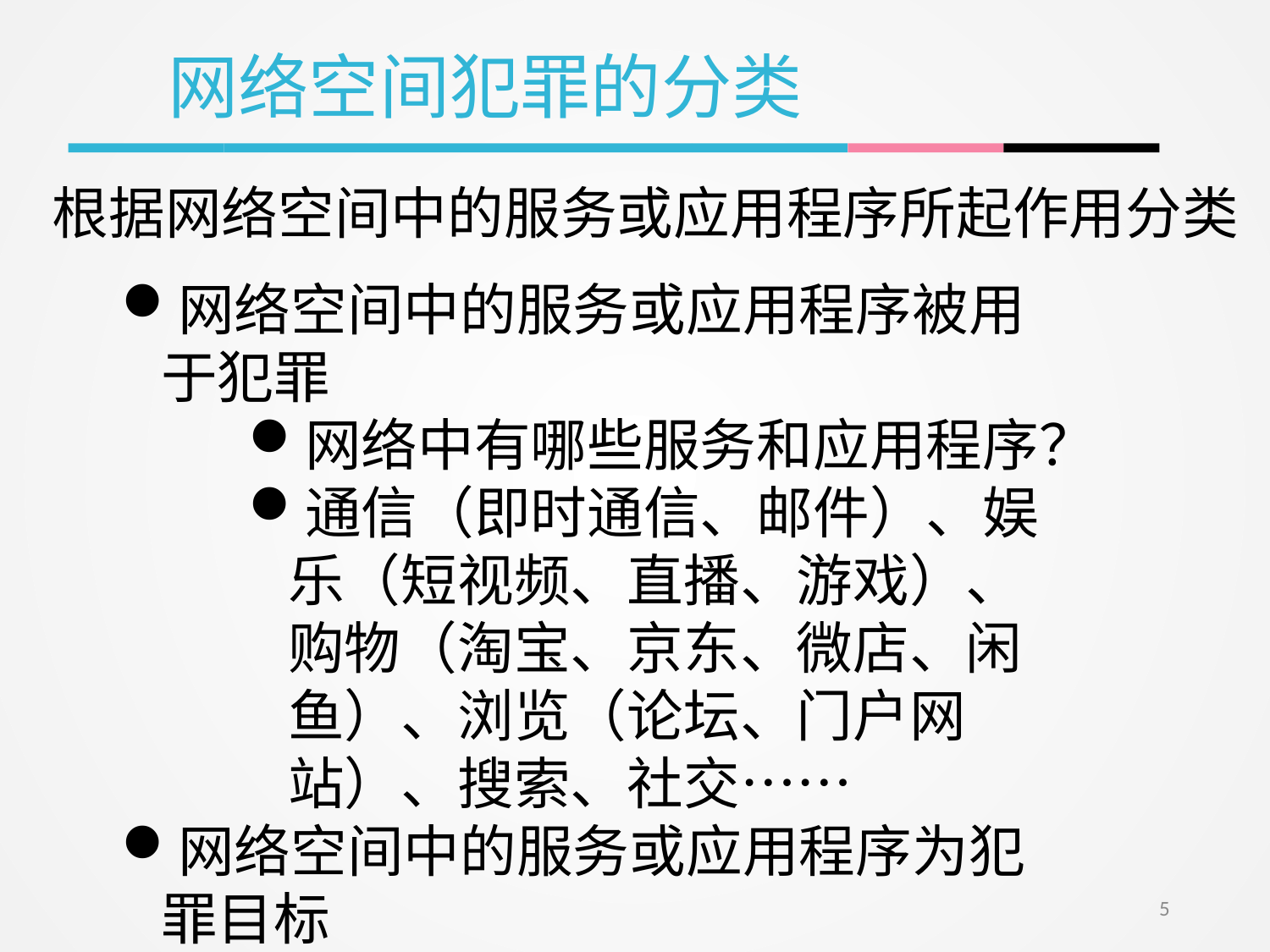

网络空间犯罪的分类

根据网络空间中的服务或应用程序所起作用分类
网络空间中的服务或应用程序被用于犯罪
网络中有哪些服务和应用程序？
通信（即时通信、邮件）、娱乐（短视频、直播、游戏）、购物（淘宝、京东、微店、闲鱼）、浏览（论坛、门户网站）、搜索、社交……
网络空间中的服务或应用程序为犯罪目标
5